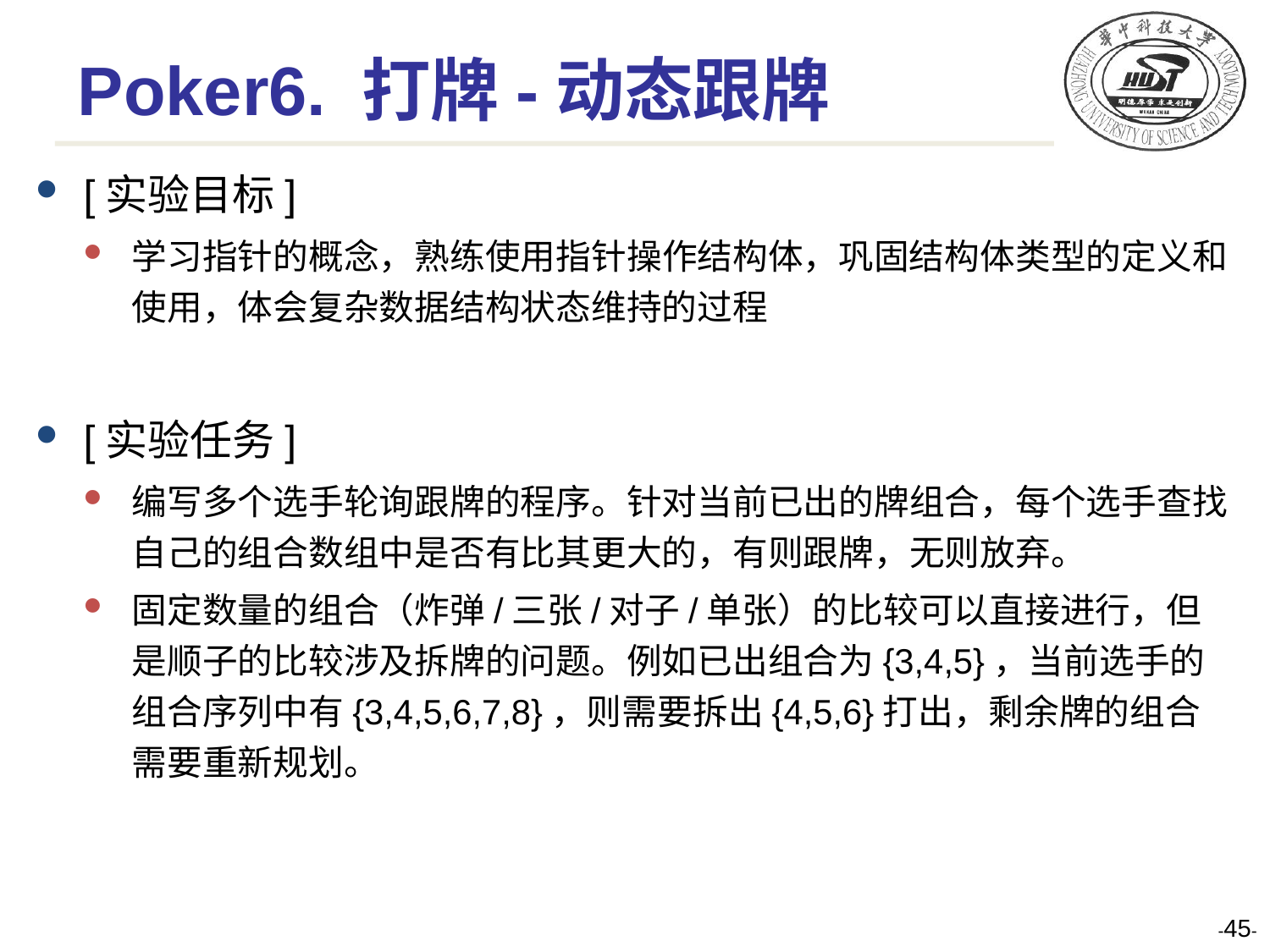

# Poker6. 打牌-动态跟牌
[实验目标]
学习指针的概念，熟练使用指针操作结构体，巩固结构体类型的定义和使用，体会复杂数据结构状态维持的过程

[实验任务]
编写多个选手轮询跟牌的程序。针对当前已出的牌组合，每个选手查找自己的组合数组中是否有比其更大的，有则跟牌，无则放弃。
固定数量的组合（炸弹/三张/对子/单张）的比较可以直接进行，但是顺子的比较涉及拆牌的问题。例如已出组合为{3,4,5}，当前选手的组合序列中有{3,4,5,6,7,8}，则需要拆出{4,5,6}打出，剩余牌的组合需要重新规划。

-45-